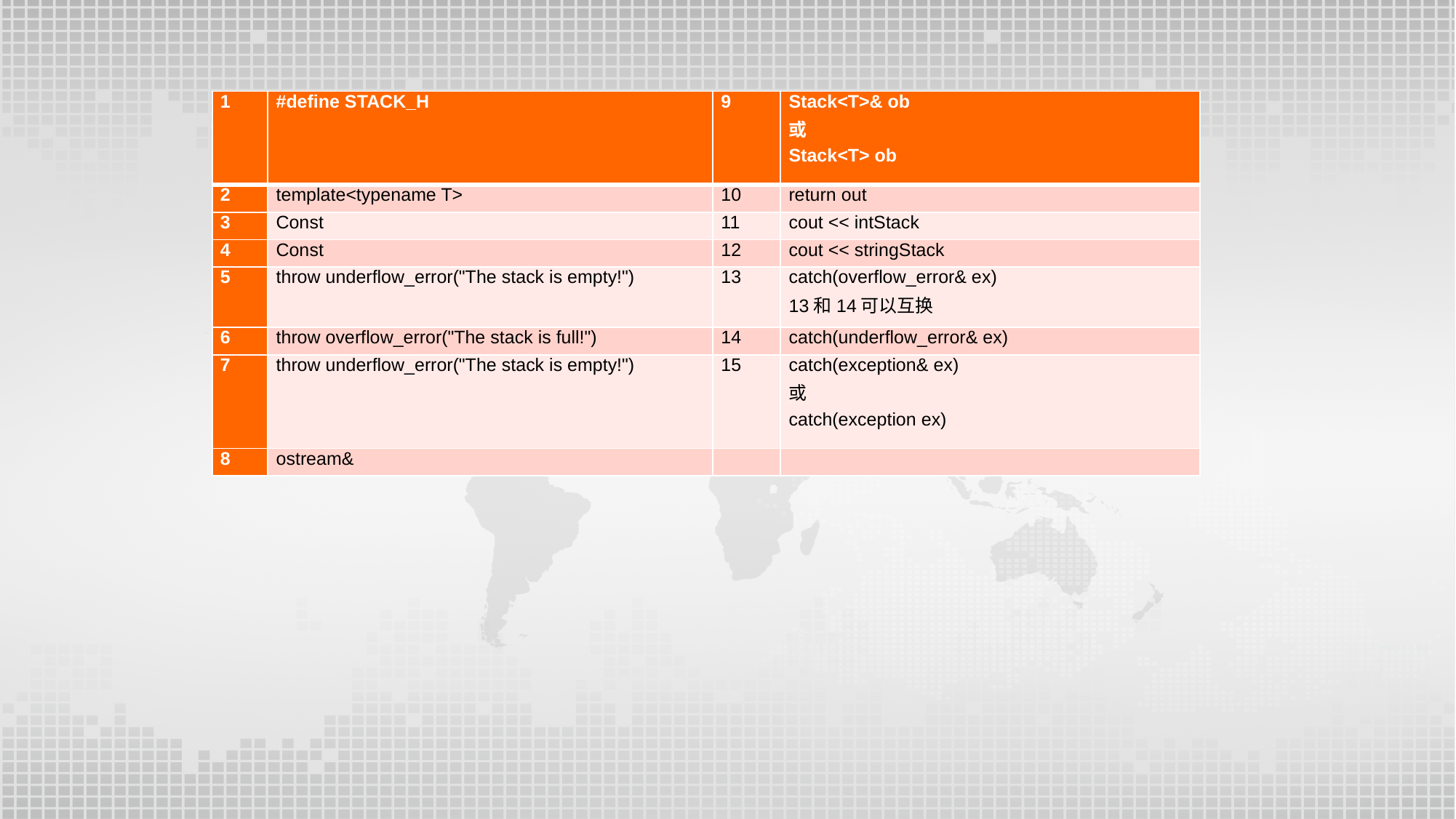

| 1 | #define STACK\_H | 9 | Stack<T>& ob 或 Stack<T> ob |
| --- | --- | --- | --- |
| 2 | template<typename T> | 10 | return out |
| 3 | Const | 11 | cout << intStack |
| 4 | Const | 12 | cout << stringStack |
| 5 | throw underflow\_error("The stack is empty!") | 13 | catch(overflow\_error& ex) 13和14可以互换 |
| 6 | throw overflow\_error("The stack is full!") | 14 | catch(underflow\_error& ex) |
| 7 | throw underflow\_error("The stack is empty!") | 15 | catch(exception& ex) 或 catch(exception ex) |
| 8 | ostream& |  |  |